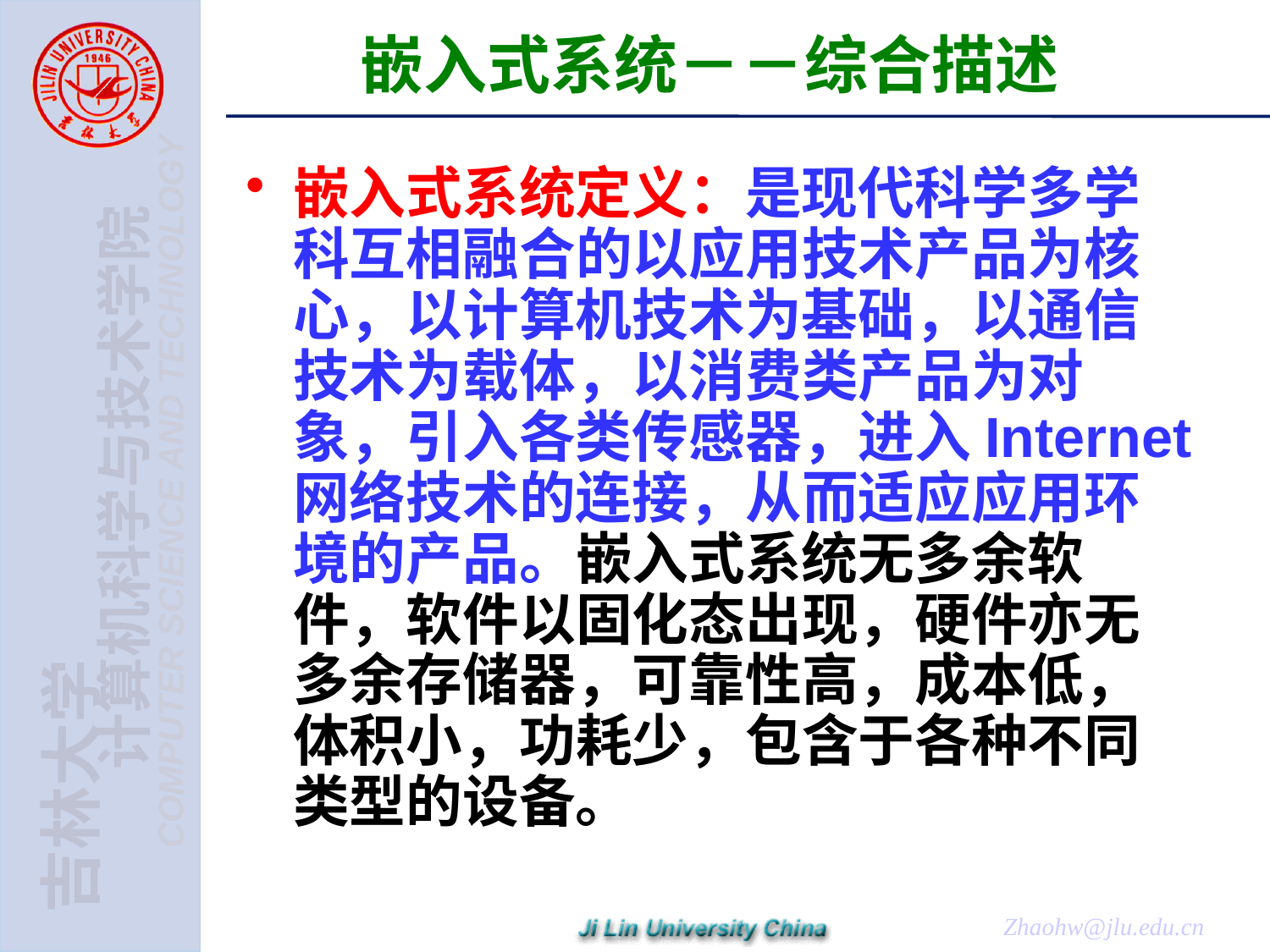

# 嵌入式系统－－综合描述
嵌入式系统定义：是现代科学多学科互相融合的以应用技术产品为核心，以计算机技术为基础，以通信技术为载体，以消费类产品为对象，引入各类传感器，进入Internet网络技术的连接，从而适应应用环境的产品。嵌入式系统无多余软件，软件以固化态出现，硬件亦无多余存储器，可靠性高，成本低，体积小，功耗少，包含于各种不同类型的设备。